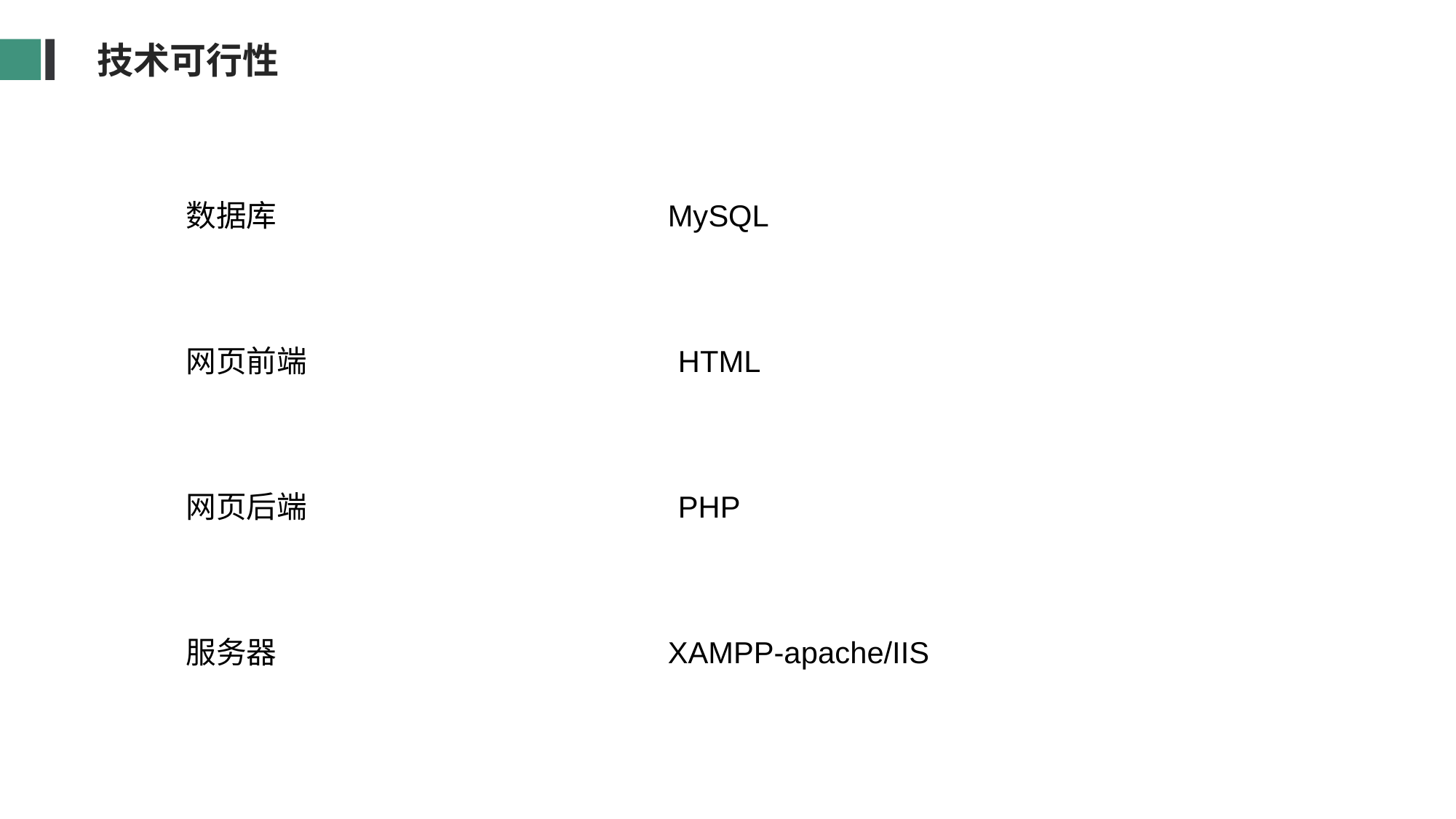

技术可行性

数据库                                                         MySQL

网页前端                                                      HTML

网页后端                                                      PHP

服务器                                                         XAMPP-apache/IIS